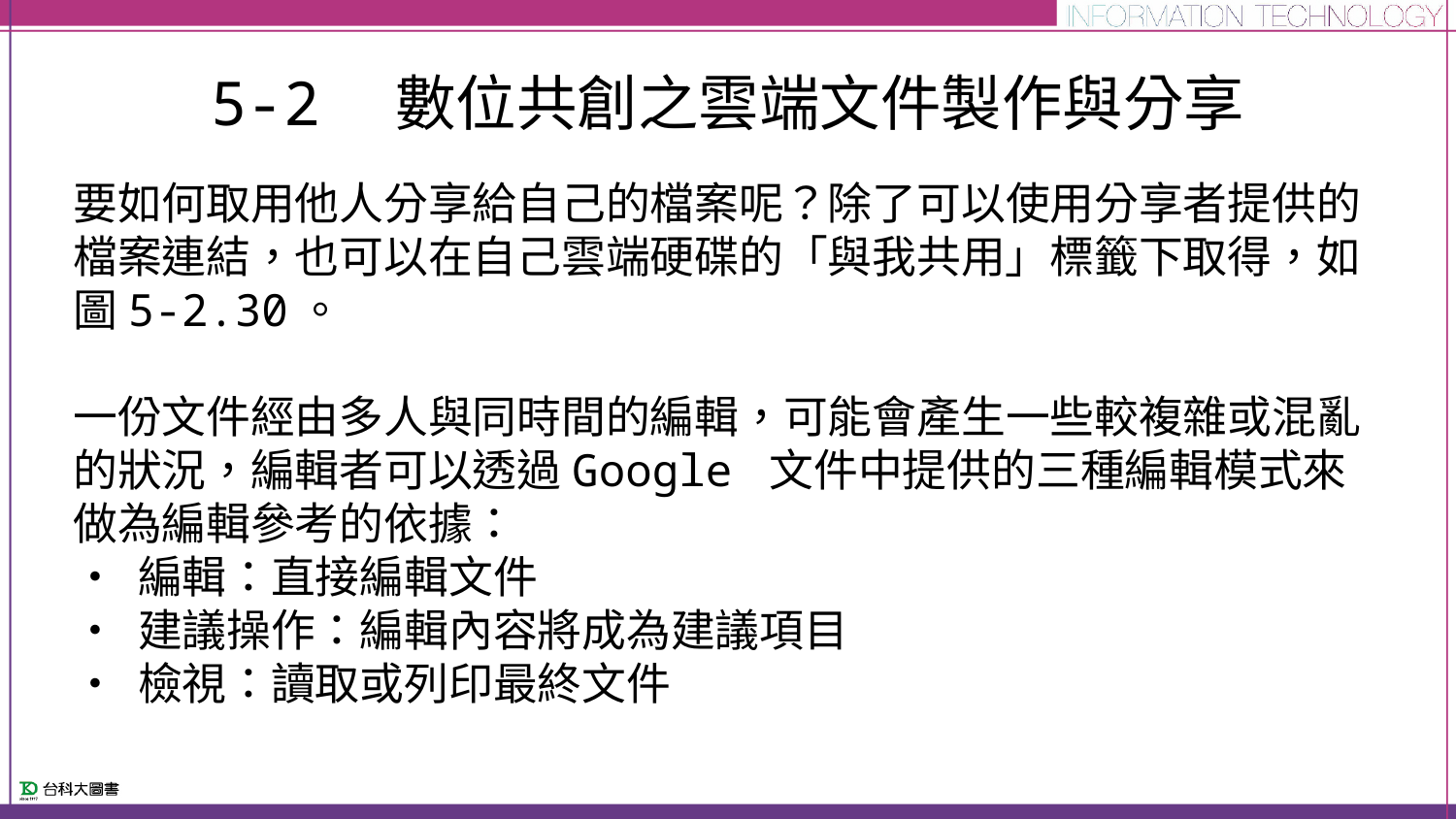

# 5-2　數位共創之雲端文件製作與分享
要如何取用他人分享給自己的檔案呢？除了可以使用分享者提供的檔案連結，也可以在自己雲端硬碟的「與我共用」標籤下取得，如圖5-2.30。

一份文件經由多人與同時間的編輯，可能會產生一些較複雜或混亂的狀況，編輯者可以透過Google 文件中提供的三種編輯模式來做為編輯參考的依據：
• 編輯：直接編輯文件
• 建議操作：編輯內容將成為建議項目
• 檢視：讀取或列印最終文件